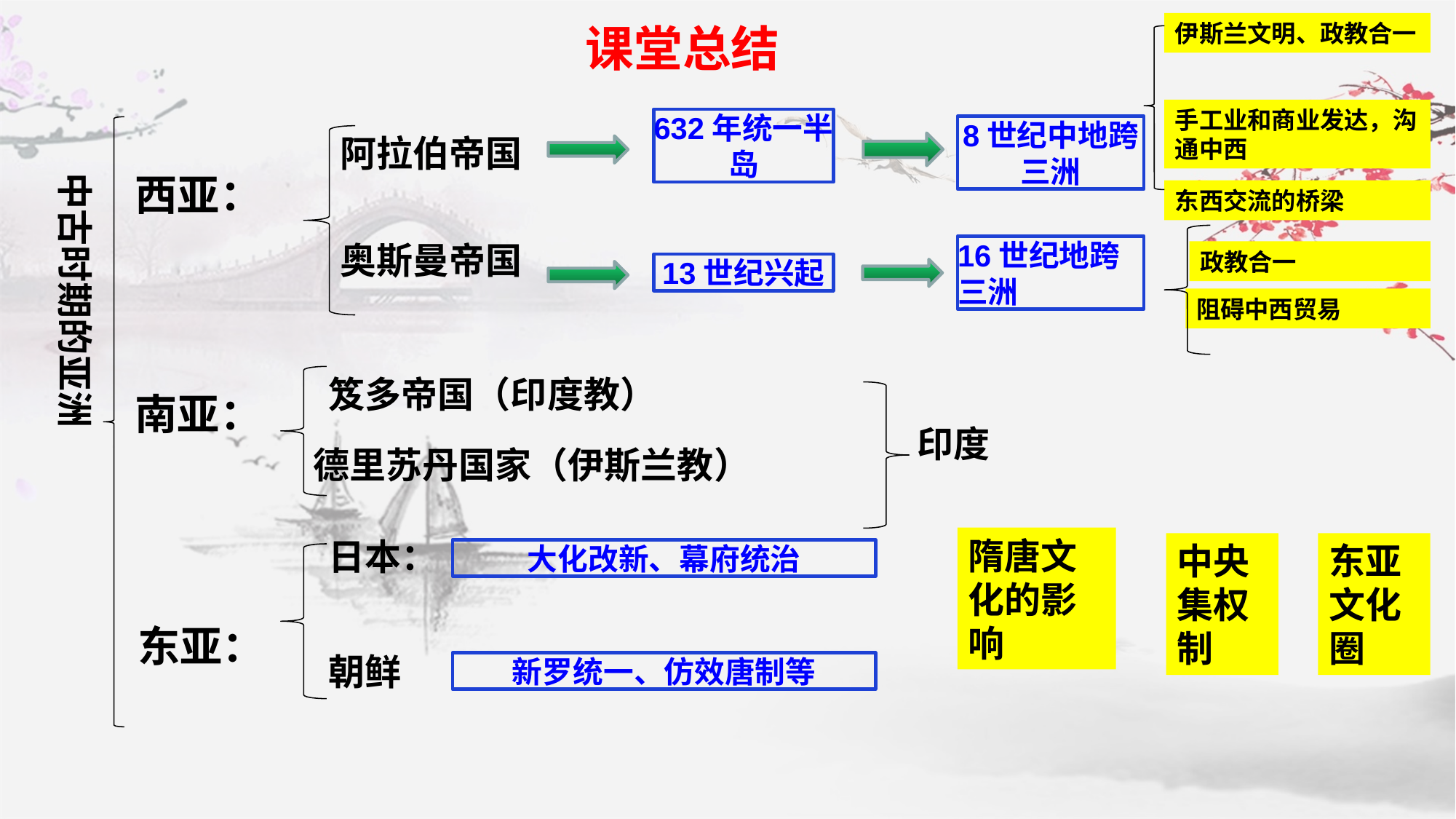

课堂总结
伊斯兰文明、政教合一

手工业和商业发达，沟通中西
632年统一半岛
8世纪中地跨三洲

阿拉伯帝国

中古时期的亚洲
西亚：
东西交流的桥梁

奥斯曼帝国
16世纪地跨三洲
政教合一
13世纪兴起

阻碍中西贸易

笈多帝国（印度教）
南亚：

印度
德里苏丹国家（伊斯兰教）
隋唐文化的影响
日本：
东亚文化圈
中央集权制
大化改新、幕府统治

东亚：
朝鲜
新罗统一、仿效唐制等